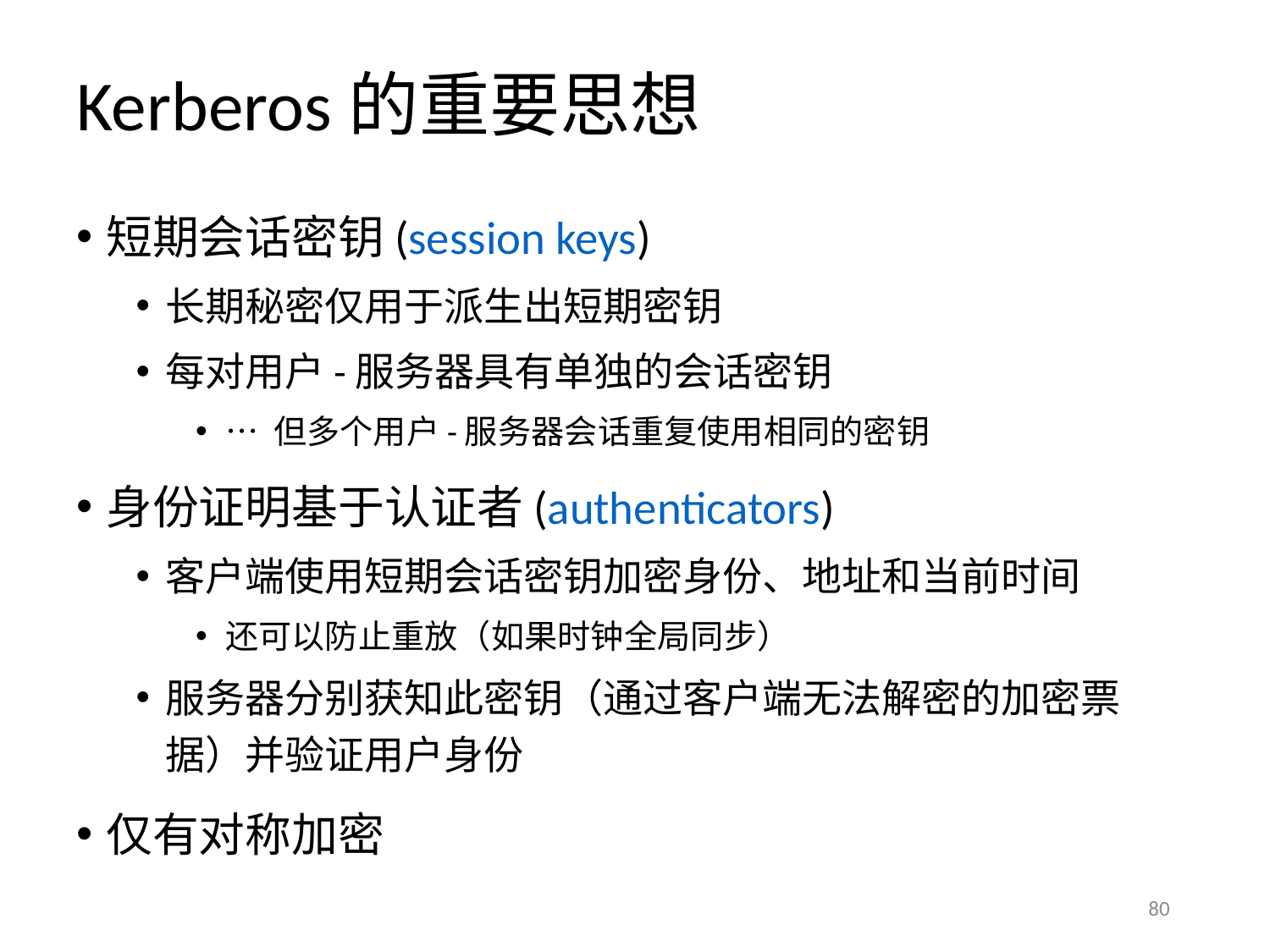

# Kerberos的重要思想
短期会话密钥(session keys)
长期秘密仅用于派生出短期密钥
每对用户-服务器具有单独的会话密钥
… 但多个用户-服务器会话重复使用相同的密钥
身份证明基于认证者(authenticators)
客户端使用短期会话密钥加密身份、地址和当前时间
还可以防止重放（如果时钟全局同步）
服务器分别获知此密钥（通过客户端无法解密的加密票据）并验证用户身份
仅有对称加密
80